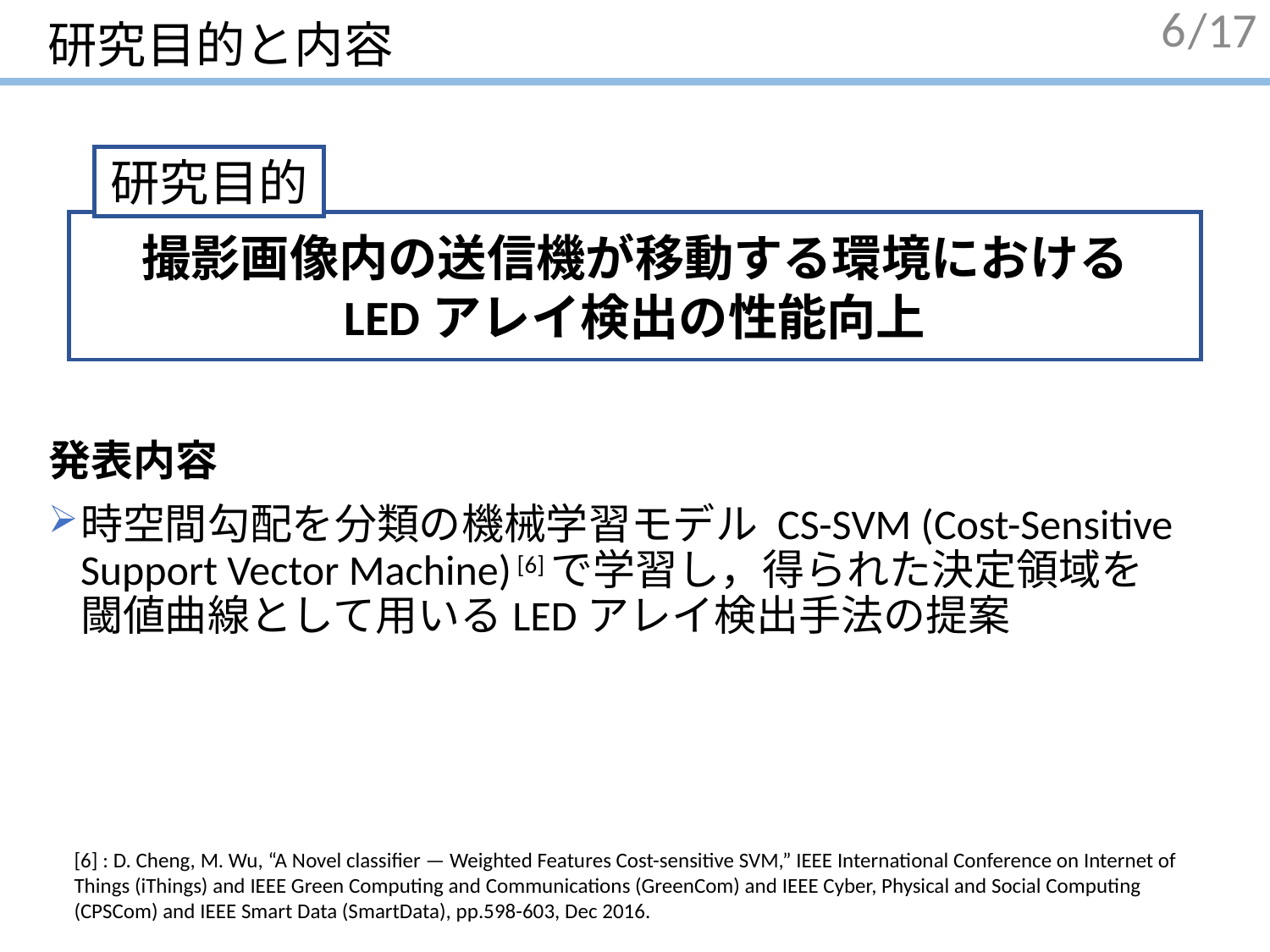

# 研究目的と内容
6

発表内容
時空間勾配を分類の機械学習モデル CS-SVM (Cost-Sensitive Support Vector Machine) [6]で学習し，得られた決定領域を　閾値曲線として用いるLEDアレイ検出手法の提案

研究目的
撮影画像内の送信機が移動する環境における
LEDアレイ検出の性能向上
[6] : D. Cheng, M. Wu, “A Novel classifier — Weighted Features Cost-sensitive SVM,” IEEE International Conference on Internet of Things (iThings) and IEEE Green Computing and Communications (GreenCom) and IEEE Cyber, Physical and Social Computing (CPSCom) and IEEE Smart Data (SmartData), pp.598-603, Dec 2016.